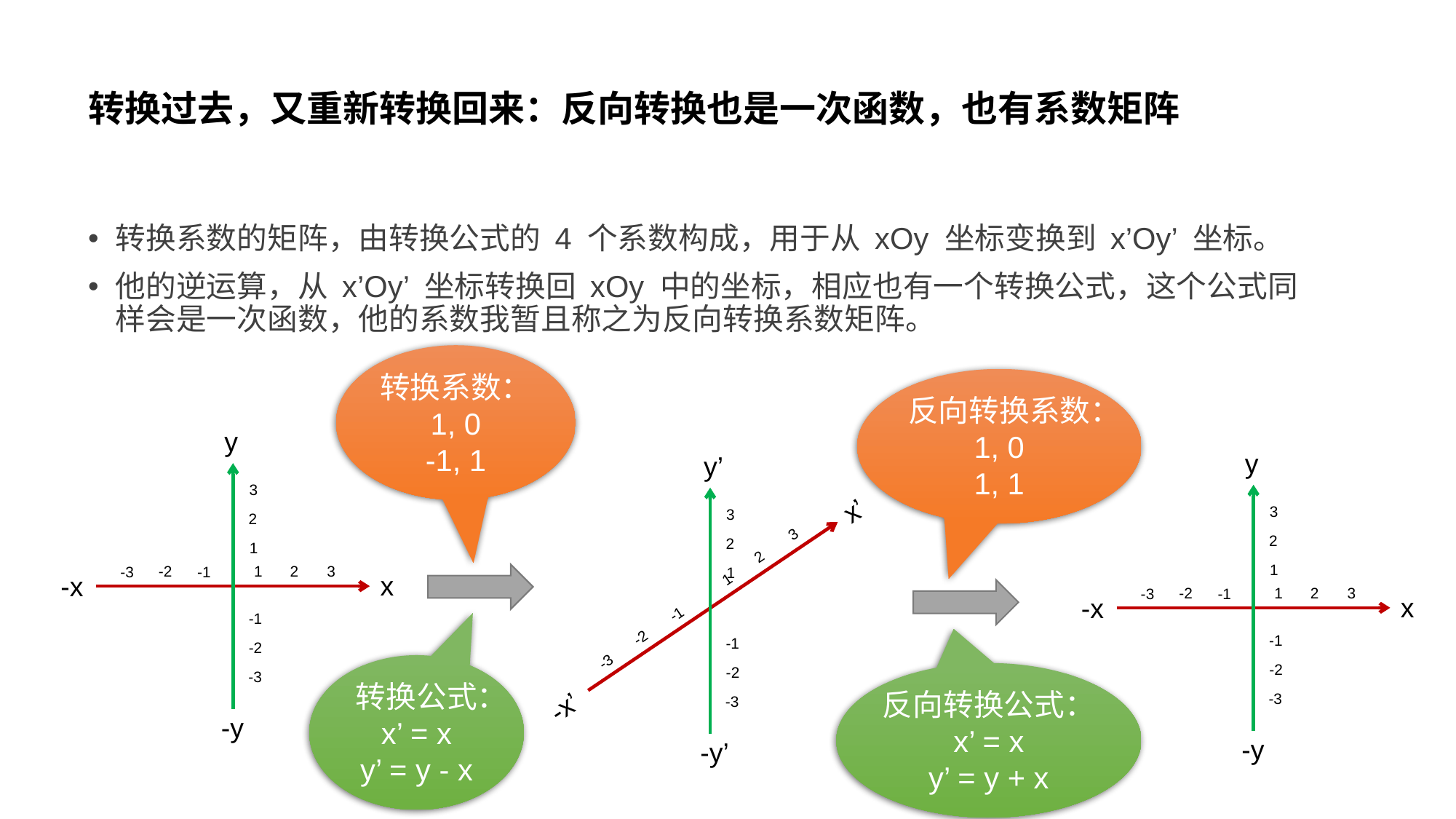

# 转换过去，又重新转换回来：反向转换也是一次函数，也有系数矩阵
转换系数的矩阵，由转换公式的 4 个系数构成，用于从 xOy 坐标变换到 x’Oy’ 坐标。
他的逆运算，从 x’Oy’ 坐标转换回 xOy 中的坐标，相应也有一个转换公式，这个公式同样会是一次函数，他的系数我暂且称之为反向转换系数矩阵。
转换系数：
1, 0
-1, 1
反向转换系数：
1, 0
1, 1
y
3
2
1
-1
-2
-3
-y
2
-2
1
3
-3
-1
x
-x
y
3
2
1
-1
-2
-3
-y
2
-2
1
3
-3
-1
x
-x
y’
3
2
1
-1
-2
-3
-y’
2
-2
1
3
-3
-1
x’
-x’

转换公式：
x’ = x
y’ = y - x
反向转换公式：
x’ = x
y’ = y + x